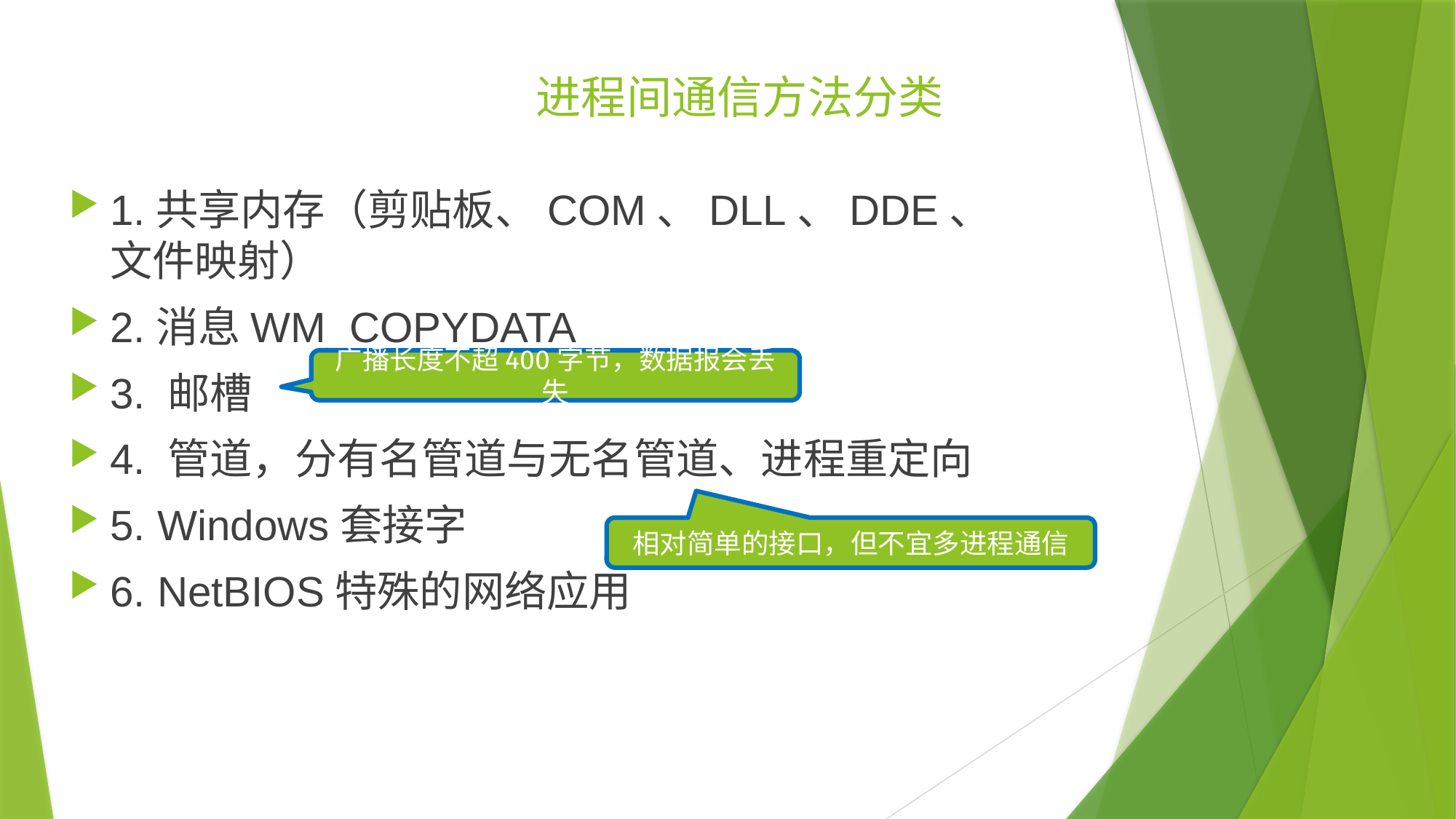

1.共享内存（剪贴板、COM、DLL、DDE、文件映射）
2.消息WM_COPYDATA
3. 邮槽
4. 管道，分有名管道与无名管道、进程重定向
5. Windows套接字
6. NetBIOS特殊的网络应用

# 进程间通信方法分类
广播长度不超400字节，数据报会丢失
相对简单的接口，但不宜多进程通信